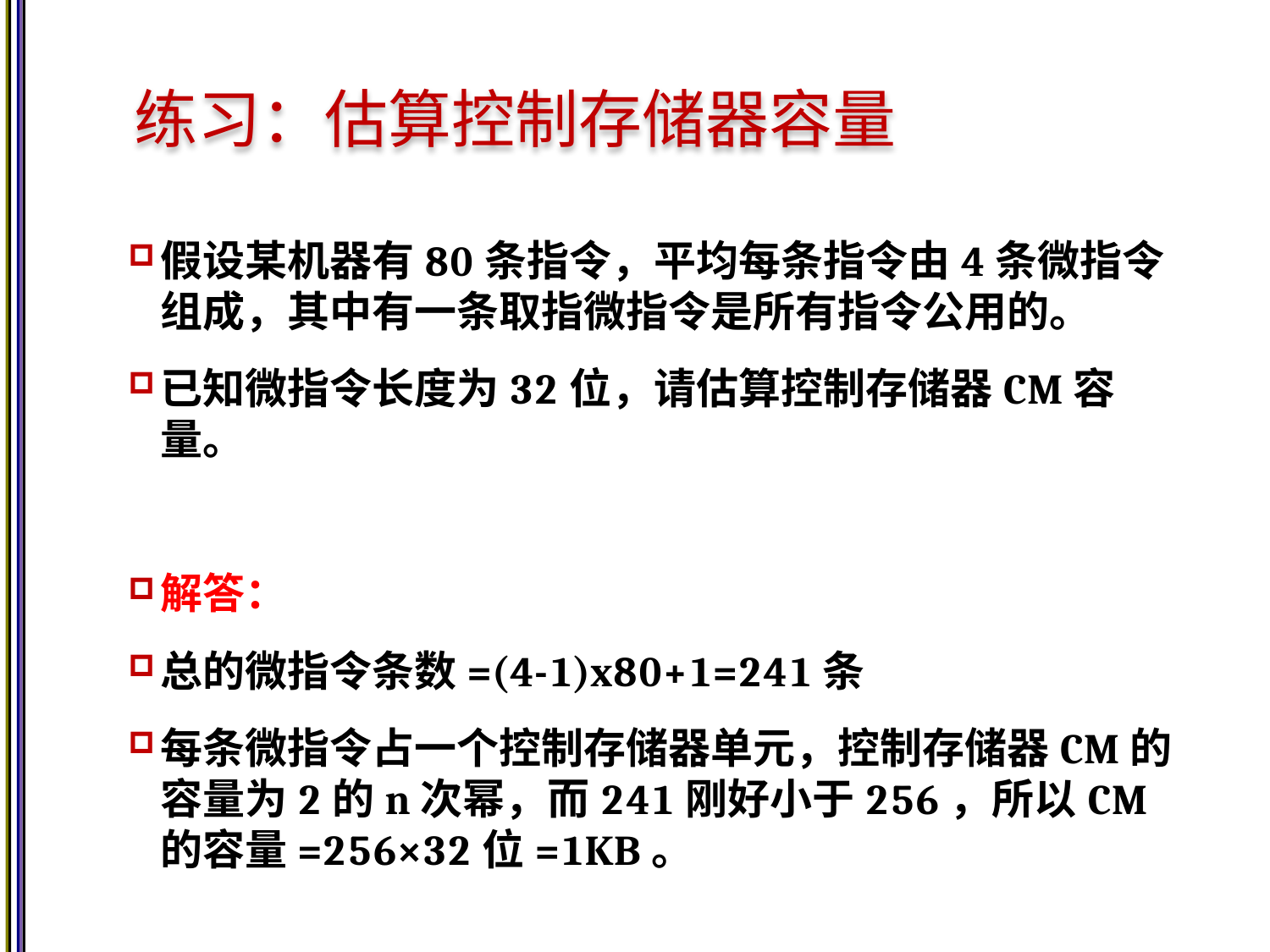

# 练习：估算控制存储器容量
假设某机器有80条指令，平均每条指令由4条微指令组成，其中有一条取指微指令是所有指令公用的。
已知微指令长度为32位，请估算控制存储器CM容量。

解答：
总的微指令条数=(4-1)x80+1=241条
每条微指令占一个控制存储器单元，控制存储器CM的容量为2的n次幂，而241刚好小于256，所以CM的容量=256×32位=1KB。
127